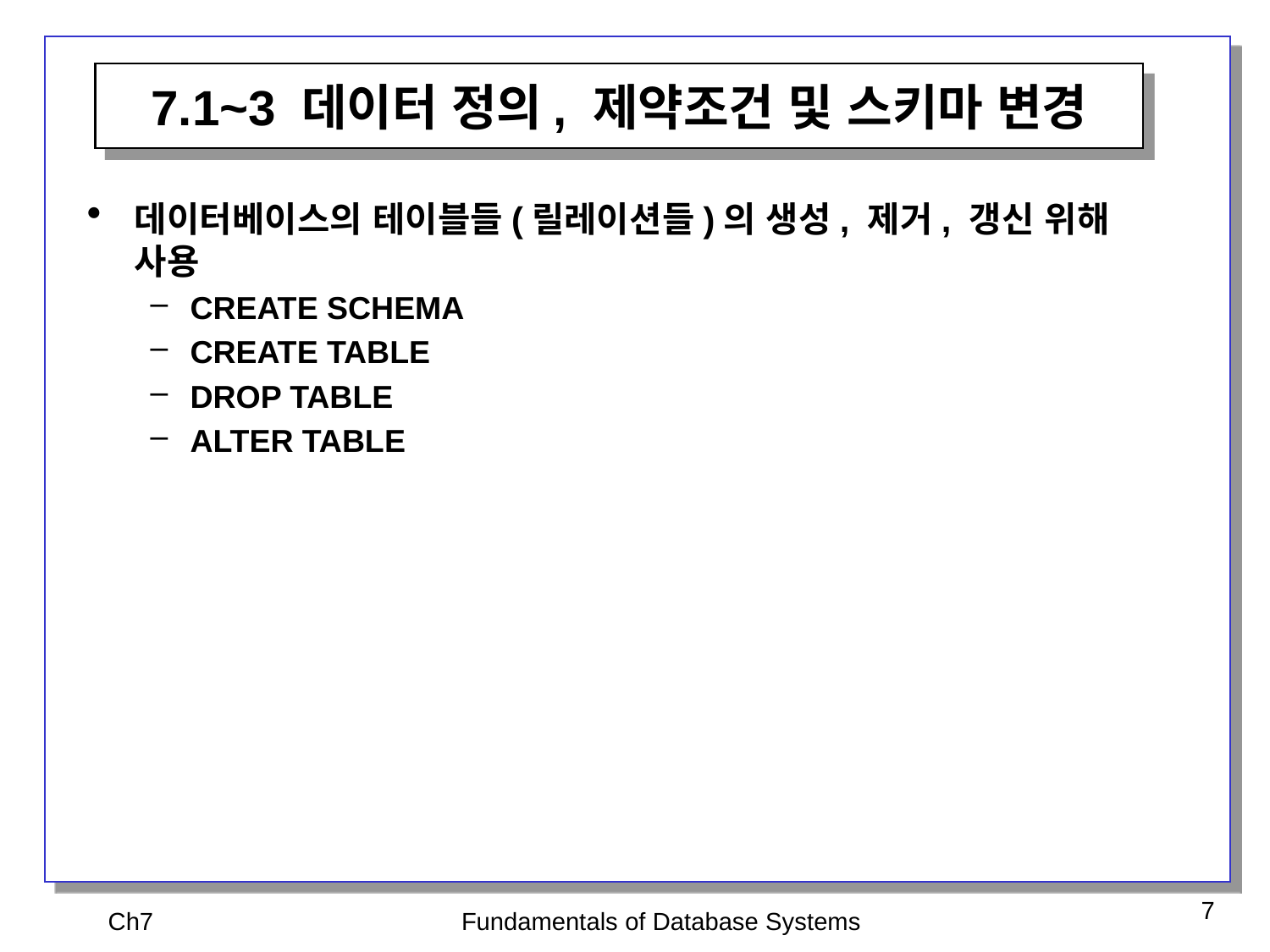

7.1~3 데이터 정의, 제약조건 및 스키마 변경
데이터베이스의 테이블들(릴레이션들)의 생성, 제거, 갱신 위해 사용
CREATE SCHEMA
CREATE TABLE
DROP TABLE
ALTER TABLE

Ch7
Fundamentals of Database Systems
7